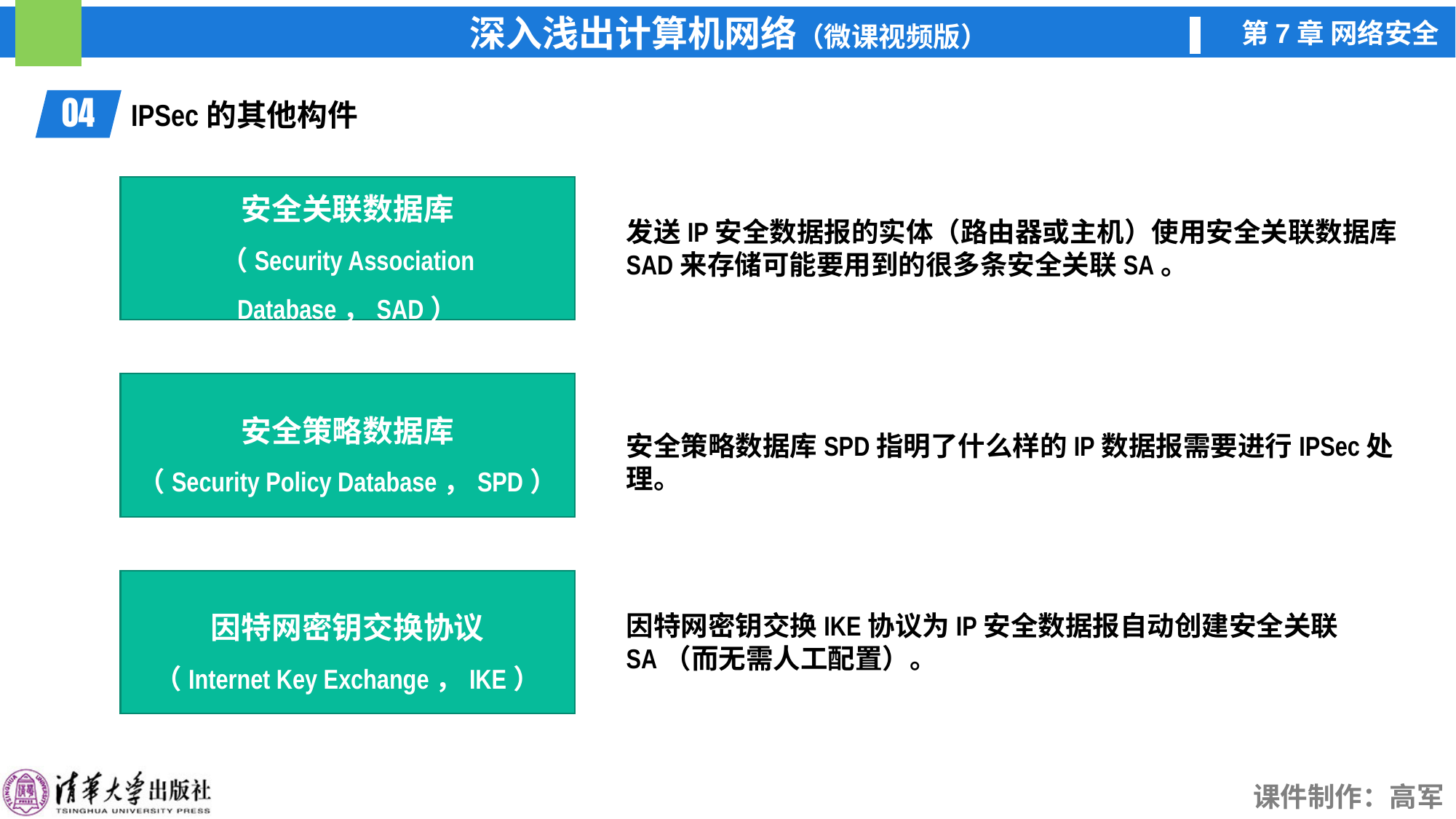

04
IPSec的其他构件
安全关联数据库
（Security Association Database，SAD）
发送IP安全数据报的实体（路由器或主机）使用安全关联数据库SAD来存储可能要用到的很多条安全关联SA。
安全策略数据库
（Security Policy Database，SPD）
安全策略数据库SPD指明了什么样的IP数据报需要进行IPSec处理。
因特网密钥交换协议
（Internet Key Exchange，IKE）
因特网密钥交换IKE协议为IP安全数据报自动创建安全关联SA（而无需人工配置）。